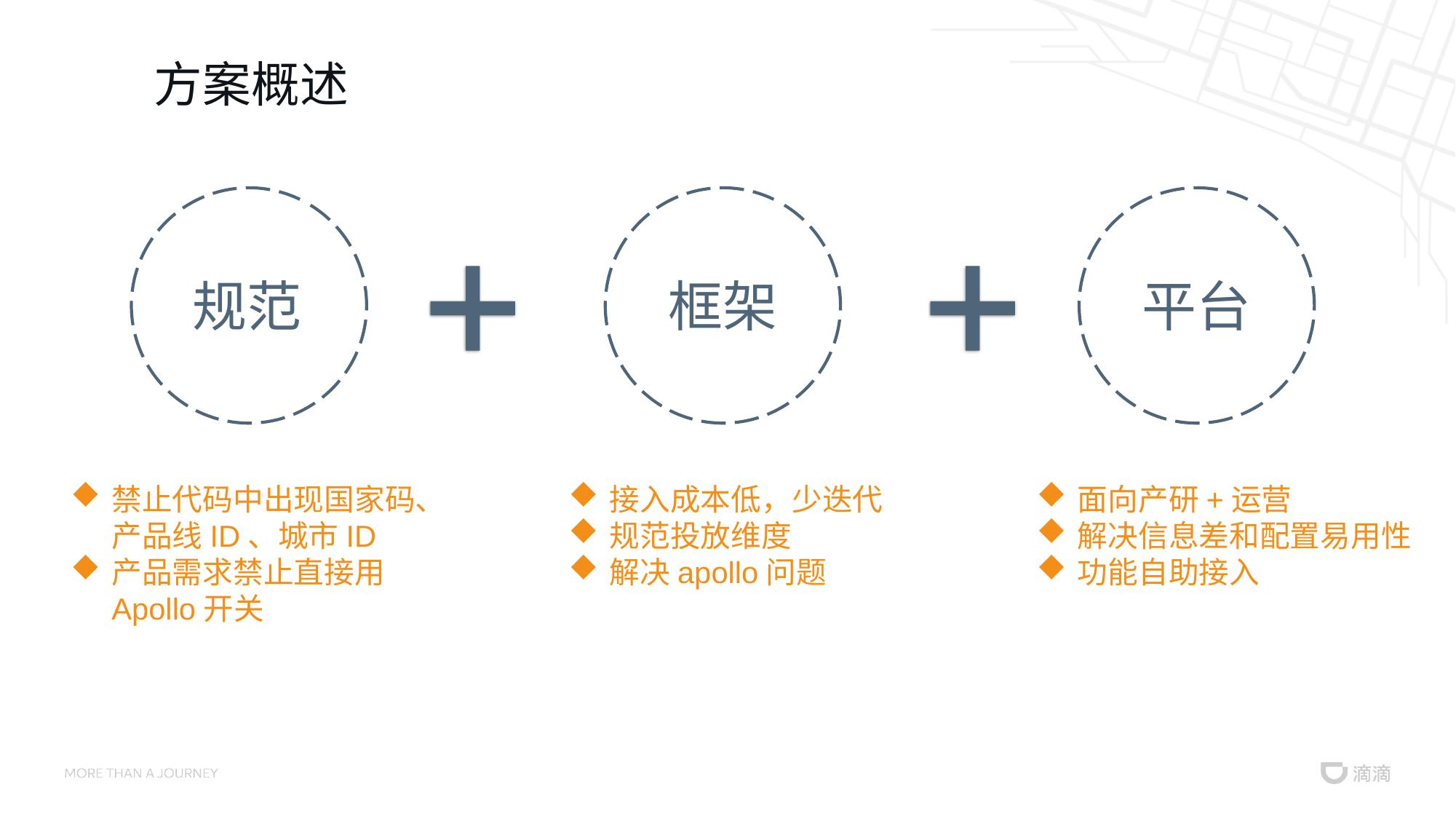

# 方案概述

平台
规范
框架
面向产研+运营
解决信息差和配置易用性
功能自助接入
禁止代码中出现国家码、产品线ID、城市ID
产品需求禁止直接用Apollo开关
接入成本低，少迭代
规范投放维度
解决apollo问题